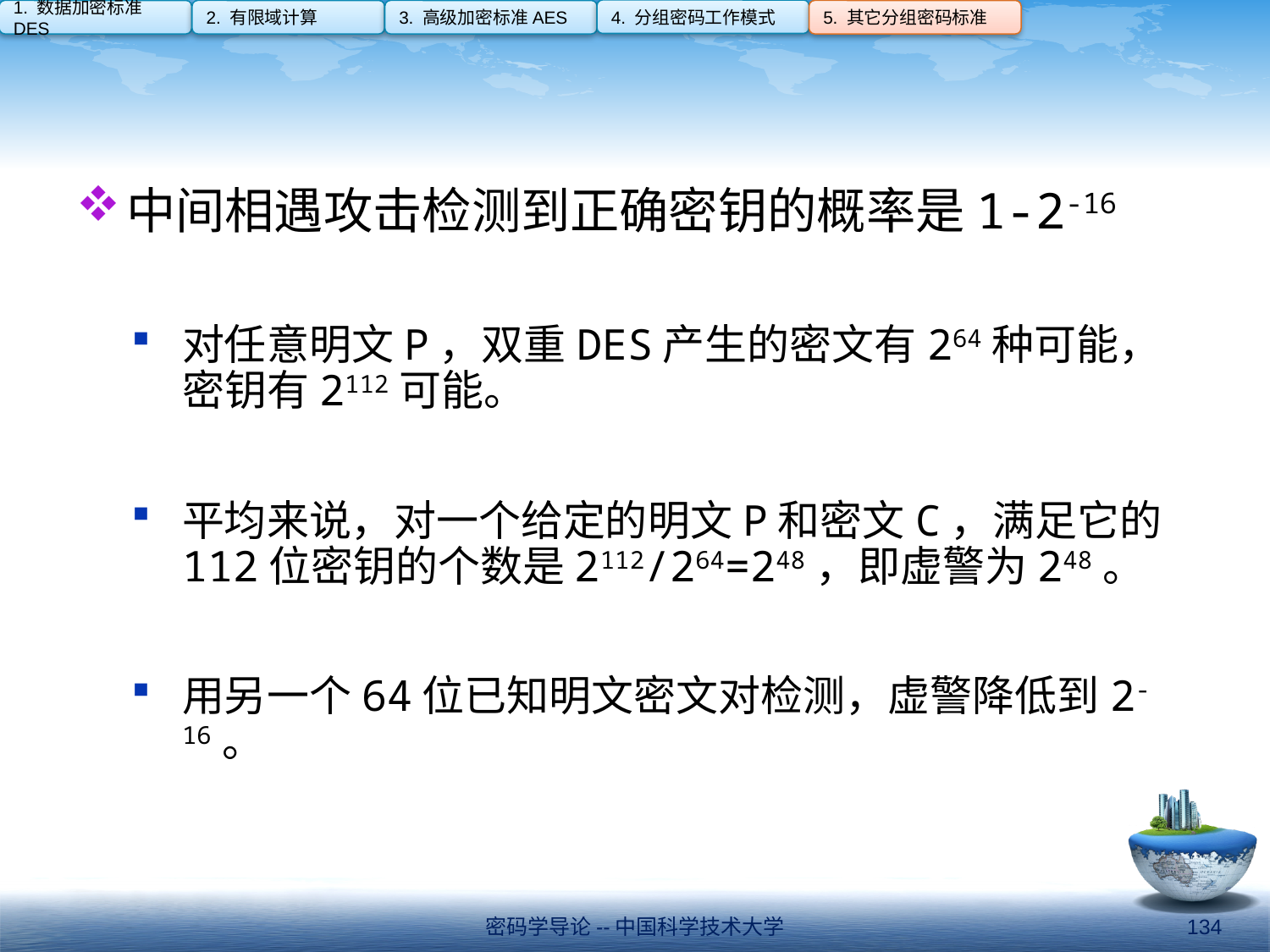

4. 分组密码工作模式
1. 数据加密标准DES
2. 有限域计算
3. 高级加密标准AES
5. 其它分组密码标准
#
中间相遇攻击检测到正确密钥的概率是1-2-16

对任意明文P，双重DES产生的密文有264种可能，密钥有2112可能。

平均来说，对一个给定的明文P和密文C，满足它的112位密钥的个数是2112/264=248，即虚警为248。

用另一个64位已知明文密文对检测，虚警降低到2-16。

密码学导论--中国科学技术大学
134